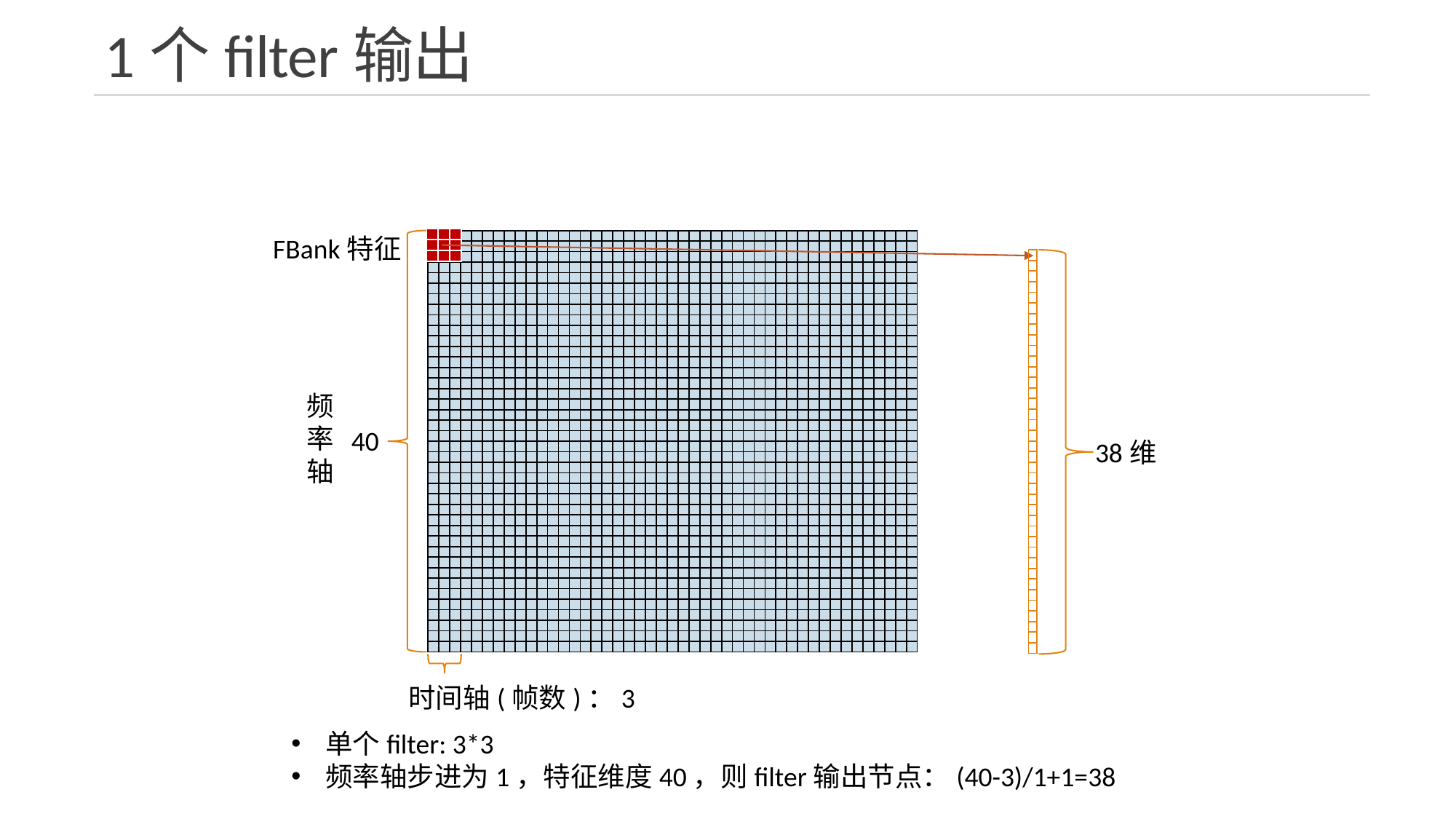

# 1个filter输出
FBank特征
|  |  |  |
| --- | --- | --- |
|  |  |  |
|  |  |  |

|  |  |  |  |  |  |  |  |  |  |  |  |  |  |  |  |  |  |  |  |  |  |  |  |  |  |  |  |  |  |  |  |  |  |  |  |  |  |  |  |  |  |  |  |  |
| --- | --- | --- | --- | --- | --- | --- | --- | --- | --- | --- | --- | --- | --- | --- | --- | --- | --- | --- | --- | --- | --- | --- | --- | --- | --- | --- | --- | --- | --- | --- | --- | --- | --- | --- | --- | --- | --- | --- | --- | --- | --- | --- | --- | --- |
|  |  |  |  |  |  |  |  |  |  |  |  |  |  |  |  |  |  |  |  |  |  |  |  |  |  |  |  |  |  |  |  |  |  |  |  |  |  |  |  |  |  |  |  |  |
|  |  |  |  |  |  |  |  |  |  |  |  |  |  |  |  |  |  |  |  |  |  |  |  |  |  |  |  |  |  |  |  |  |  |  |  |  |  |  |  |  |  |  |  |  |
|  |  |  |  |  |  |  |  |  |  |  |  |  |  |  |  |  |  |  |  |  |  |  |  |  |  |  |  |  |  |  |  |  |  |  |  |  |  |  |  |  |  |  |  |  |
|  |  |  |  |  |  |  |  |  |  |  |  |  |  |  |  |  |  |  |  |  |  |  |  |  |  |  |  |  |  |  |  |  |  |  |  |  |  |  |  |  |  |  |  |  |
|  |  |  |  |  |  |  |  |  |  |  |  |  |  |  |  |  |  |  |  |  |  |  |  |  |  |  |  |  |  |  |  |  |  |  |  |  |  |  |  |  |  |  |  |  |
|  |  |  |  |  |  |  |  |  |  |  |  |  |  |  |  |  |  |  |  |  |  |  |  |  |  |  |  |  |  |  |  |  |  |  |  |  |  |  |  |  |  |  |  |  |
|  |  |  |  |  |  |  |  |  |  |  |  |  |  |  |  |  |  |  |  |  |  |  |  |  |  |  |  |  |  |  |  |  |  |  |  |  |  |  |  |  |  |  |  |  |
|  |  |  |  |  |  |  |  |  |  |  |  |  |  |  |  |  |  |  |  |  |  |  |  |  |  |  |  |  |  |  |  |  |  |  |  |  |  |  |  |  |  |  |  |  |
|  |  |  |  |  |  |  |  |  |  |  |  |  |  |  |  |  |  |  |  |  |  |  |  |  |  |  |  |  |  |  |  |  |  |  |  |  |  |  |  |  |  |  |  |  |
|  |  |  |  |  |  |  |  |  |  |  |  |  |  |  |  |  |  |  |  |  |  |  |  |  |  |  |  |  |  |  |  |  |  |  |  |  |  |  |  |  |  |  |  |  |
|  |  |  |  |  |  |  |  |  |  |  |  |  |  |  |  |  |  |  |  |  |  |  |  |  |  |  |  |  |  |  |  |  |  |  |  |  |  |  |  |  |  |  |  |  |
|  |  |  |  |  |  |  |  |  |  |  |  |  |  |  |  |  |  |  |  |  |  |  |  |  |  |  |  |  |  |  |  |  |  |  |  |  |  |  |  |  |  |  |  |  |
|  |  |  |  |  |  |  |  |  |  |  |  |  |  |  |  |  |  |  |  |  |  |  |  |  |  |  |  |  |  |  |  |  |  |  |  |  |  |  |  |  |  |  |  |  |
|  |  |  |  |  |  |  |  |  |  |  |  |  |  |  |  |  |  |  |  |  |  |  |  |  |  |  |  |  |  |  |  |  |  |  |  |  |  |  |  |  |  |  |  |  |
|  |  |  |  |  |  |  |  |  |  |  |  |  |  |  |  |  |  |  |  |  |  |  |  |  |  |  |  |  |  |  |  |  |  |  |  |  |  |  |  |  |  |  |  |  |
|  |  |  |  |  |  |  |  |  |  |  |  |  |  |  |  |  |  |  |  |  |  |  |  |  |  |  |  |  |  |  |  |  |  |  |  |  |  |  |  |  |  |  |  |  |
|  |  |  |  |  |  |  |  |  |  |  |  |  |  |  |  |  |  |  |  |  |  |  |  |  |  |  |  |  |  |  |  |  |  |  |  |  |  |  |  |  |  |  |  |  |
|  |  |  |  |  |  |  |  |  |  |  |  |  |  |  |  |  |  |  |  |  |  |  |  |  |  |  |  |  |  |  |  |  |  |  |  |  |  |  |  |  |  |  |  |  |
|  |  |  |  |  |  |  |  |  |  |  |  |  |  |  |  |  |  |  |  |  |  |  |  |  |  |  |  |  |  |  |  |  |  |  |  |  |  |  |  |  |  |  |  |  |
|  |  |  |  |  |  |  |  |  |  |  |  |  |  |  |  |  |  |  |  |  |  |  |  |  |  |  |  |  |  |  |  |  |  |  |  |  |  |  |  |  |  |  |  |  |
|  |  |  |  |  |  |  |  |  |  |  |  |  |  |  |  |  |  |  |  |  |  |  |  |  |  |  |  |  |  |  |  |  |  |  |  |  |  |  |  |  |  |  |  |  |
|  |  |  |  |  |  |  |  |  |  |  |  |  |  |  |  |  |  |  |  |  |  |  |  |  |  |  |  |  |  |  |  |  |  |  |  |  |  |  |  |  |  |  |  |  |
|  |  |  |  |  |  |  |  |  |  |  |  |  |  |  |  |  |  |  |  |  |  |  |  |  |  |  |  |  |  |  |  |  |  |  |  |  |  |  |  |  |  |  |  |  |
|  |  |  |  |  |  |  |  |  |  |  |  |  |  |  |  |  |  |  |  |  |  |  |  |  |  |  |  |  |  |  |  |  |  |  |  |  |  |  |  |  |  |  |  |  |
|  |  |  |  |  |  |  |  |  |  |  |  |  |  |  |  |  |  |  |  |  |  |  |  |  |  |  |  |  |  |  |  |  |  |  |  |  |  |  |  |  |  |  |  |  |
|  |  |  |  |  |  |  |  |  |  |  |  |  |  |  |  |  |  |  |  |  |  |  |  |  |  |  |  |  |  |  |  |  |  |  |  |  |  |  |  |  |  |  |  |  |
|  |  |  |  |  |  |  |  |  |  |  |  |  |  |  |  |  |  |  |  |  |  |  |  |  |  |  |  |  |  |  |  |  |  |  |  |  |  |  |  |  |  |  |  |  |
|  |  |  |  |  |  |  |  |  |  |  |  |  |  |  |  |  |  |  |  |  |  |  |  |  |  |  |  |  |  |  |  |  |  |  |  |  |  |  |  |  |  |  |  |  |
|  |  |  |  |  |  |  |  |  |  |  |  |  |  |  |  |  |  |  |  |  |  |  |  |  |  |  |  |  |  |  |  |  |  |  |  |  |  |  |  |  |  |  |  |  |
|  |  |  |  |  |  |  |  |  |  |  |  |  |  |  |  |  |  |  |  |  |  |  |  |  |  |  |  |  |  |  |  |  |  |  |  |  |  |  |  |  |  |  |  |  |
|  |  |  |  |  |  |  |  |  |  |  |  |  |  |  |  |  |  |  |  |  |  |  |  |  |  |  |  |  |  |  |  |  |  |  |  |  |  |  |  |  |  |  |  |  |
|  |  |  |  |  |  |  |  |  |  |  |  |  |  |  |  |  |  |  |  |  |  |  |  |  |  |  |  |  |  |  |  |  |  |  |  |  |  |  |  |  |  |  |  |  |
|  |  |  |  |  |  |  |  |  |  |  |  |  |  |  |  |  |  |  |  |  |  |  |  |  |  |  |  |  |  |  |  |  |  |  |  |  |  |  |  |  |  |  |  |  |
|  |  |  |  |  |  |  |  |  |  |  |  |  |  |  |  |  |  |  |  |  |  |  |  |  |  |  |  |  |  |  |  |  |  |  |  |  |  |  |  |  |  |  |  |  |
|  |  |  |  |  |  |  |  |  |  |  |  |  |  |  |  |  |  |  |  |  |  |  |  |  |  |  |  |  |  |  |  |  |  |  |  |  |  |  |  |  |  |  |  |  |
|  |  |  |  |  |  |  |  |  |  |  |  |  |  |  |  |  |  |  |  |  |  |  |  |  |  |  |  |  |  |  |  |  |  |  |  |  |  |  |  |  |  |  |  |  |
|  |  |  |  |  |  |  |  |  |  |  |  |  |  |  |  |  |  |  |  |  |  |  |  |  |  |  |  |  |  |  |  |  |  |  |  |  |  |  |  |  |  |  |  |  |
|  |  |  |  |  |  |  |  |  |  |  |  |  |  |  |  |  |  |  |  |  |  |  |  |  |  |  |  |  |  |  |  |  |  |  |  |  |  |  |  |  |  |  |  |  |
|  |  |  |  |  |  |  |  |  |  |  |  |  |  |  |  |  |  |  |  |  |  |  |  |  |  |  |  |  |  |  |  |  |  |  |  |  |  |  |  |  |  |  |  |  |
|  |
| --- |
|  |
|  |
|  |
|  |
|  |
|  |
|  |
|  |
|  |
|  |
|  |
|  |
|  |
|  |
|  |
|  |
|  |
|  |
|  |
|  |
|  |
|  |
|  |
|  |
|  |
|  |
|  |
|  |
|  |
|  |
|  |
|  |
|  |
|  |
|  |
|  |
|  |

频
率
轴
40
38维

时间轴(帧数)：3
单个filter: 3*3
频率轴步进为1，特征维度40，则filter输出节点：(40-3)/1+1=38